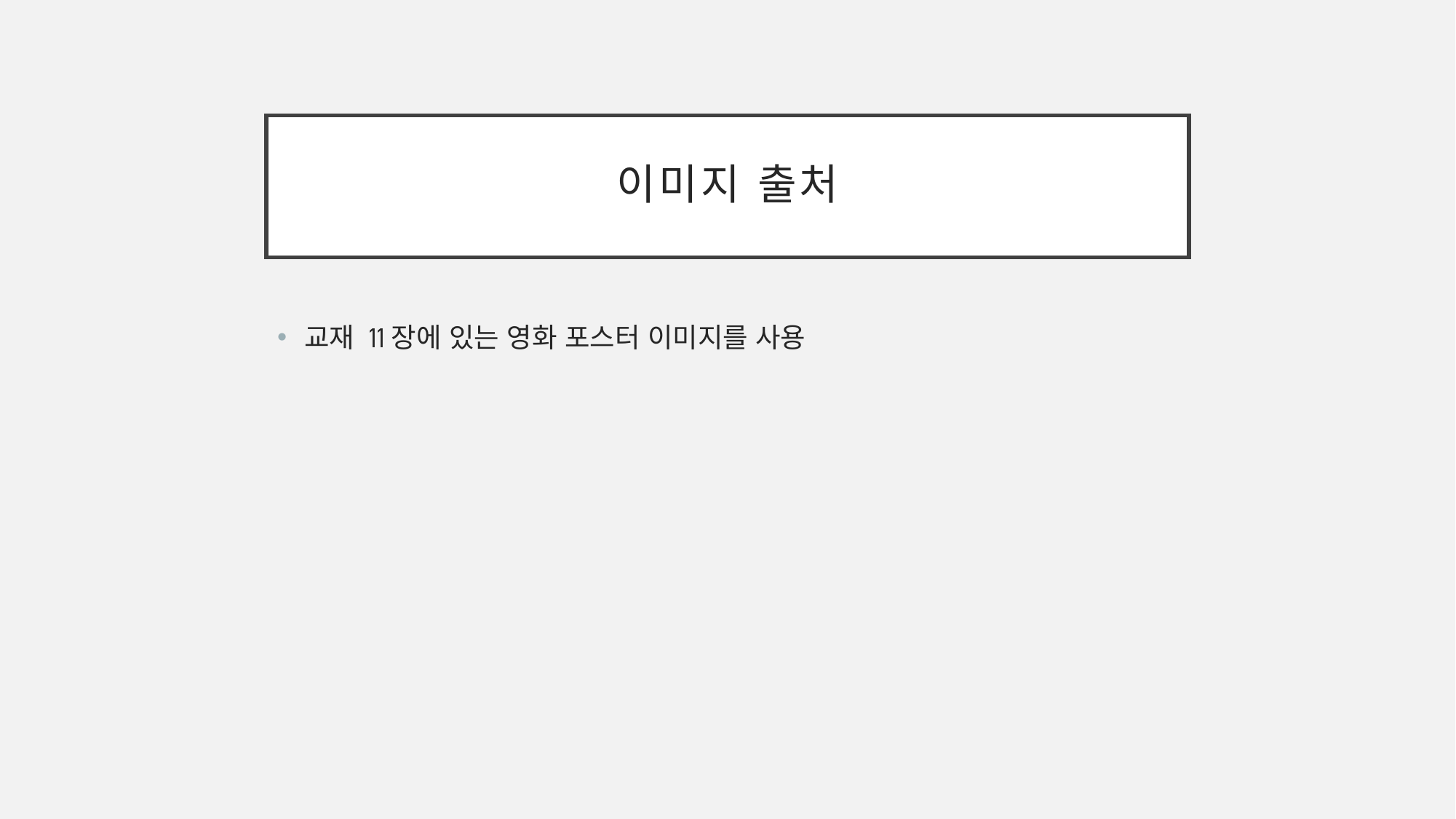

# 이미지 출처
교재 11장에 있는 영화 포스터 이미지를 사용